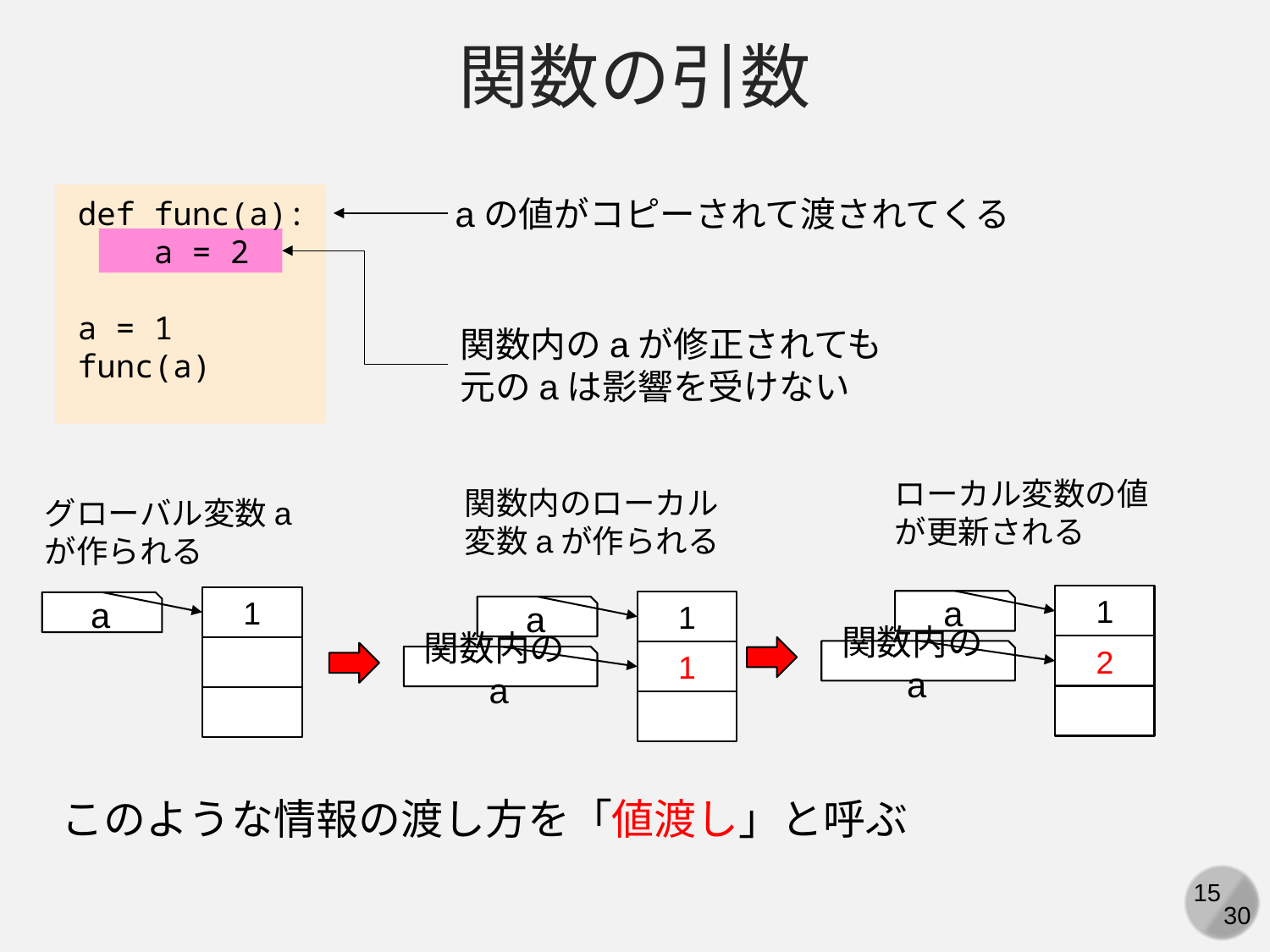

関数の引数

aの値がコピーされて渡されてくる
def func(a):
    a = 2
a = 1
func(a)

関数内のaが修正されても
元のaは影響を受けない
ローカル変数の値が更新される
関数内のローカル変数aが作られる
グローバル変数aが作られる
1
1
a
1
a
a
2

関数内のa
1

関数内のa

このような情報の渡し方を「値渡し」と呼ぶ